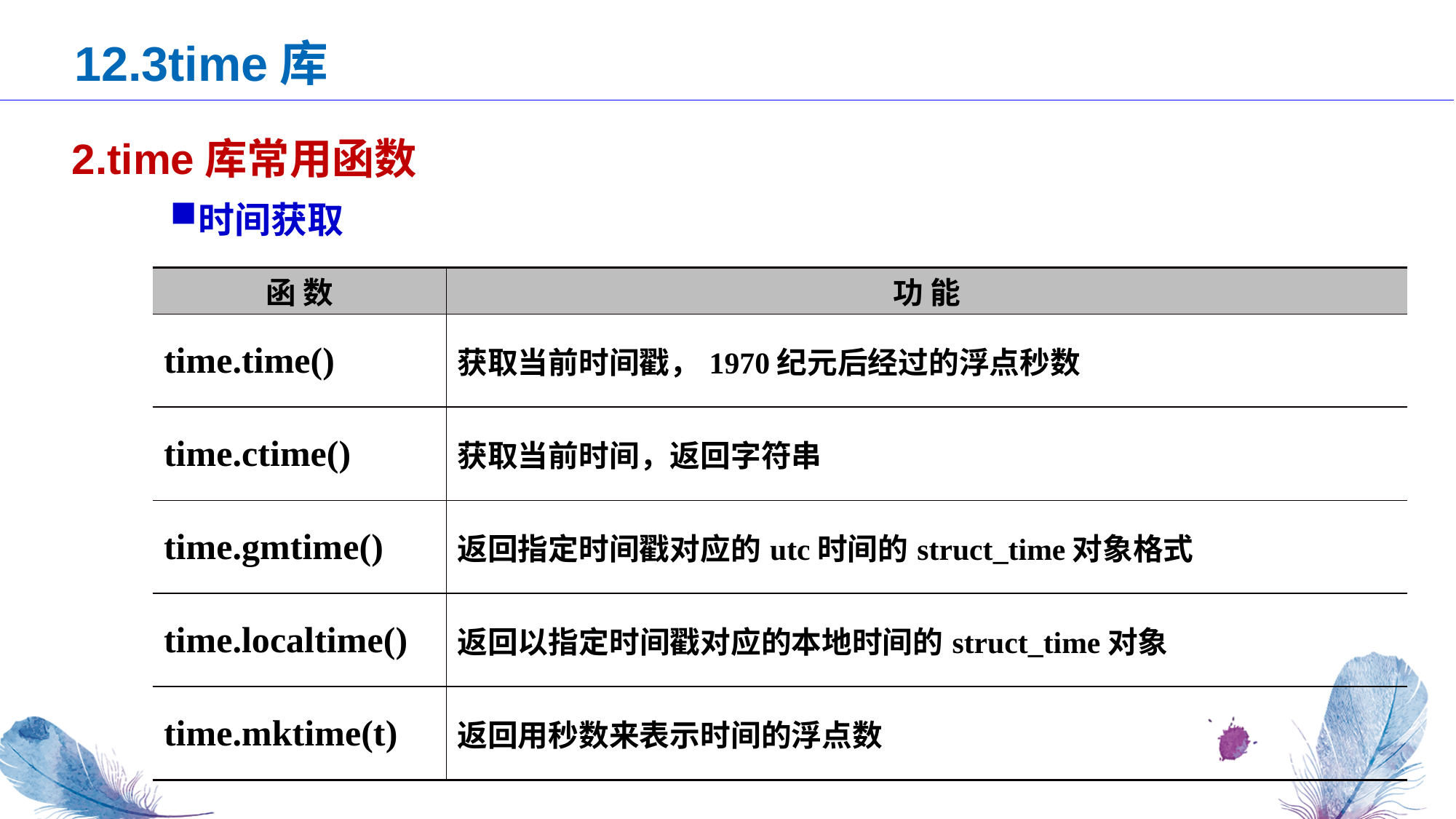

12.3time库
2.time库常用函数
时间获取
| 函 数 | 功 能 |
| --- | --- |
| time.time() | 获取当前时间戳，1970纪元后经过的浮点秒数 |
| time.ctime() | 获取当前时间，返回字符串 |
| time.gmtime() | 返回指定时间戳对应的utc时间的struct\_time对象格式 |
| time.localtime() | 返回以指定时间戳对应的本地时间的struct\_time对象 |
| time.mktime(t) | 返回用秒数来表示时间的浮点数 |